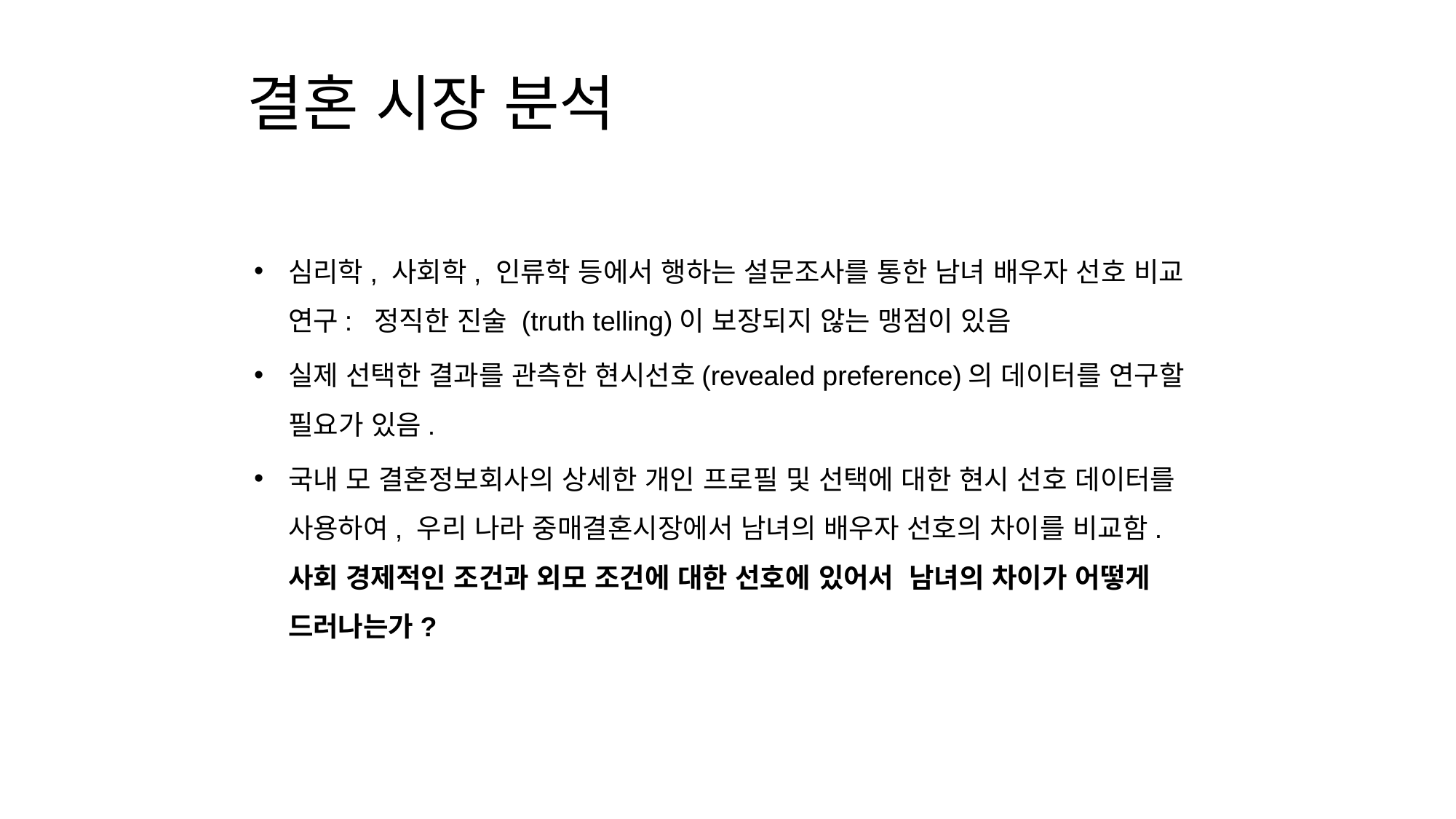

결혼 시장 분석

심리학, 사회학, 인류학 등에서 행하는 설문조사를 통한 남녀 배우자 선호 비교 연구:  정직한 진술 (truth telling)이 보장되지 않는 맹점이 있음
실제 선택한 결과를 관측한 현시선호(revealed preference)의 데이터를 연구할 필요가 있음.
국내 모 결혼정보회사의 상세한 개인 프로필 및 선택에 대한 현시 선호 데이터를 사용하여, 우리 나라 중매결혼시장에서 남녀의 배우자 선호의 차이를 비교함.  사회 경제적인 조건과 외모 조건에 대한 선호에 있어서  남녀의 차이가 어떻게 드러나는가?